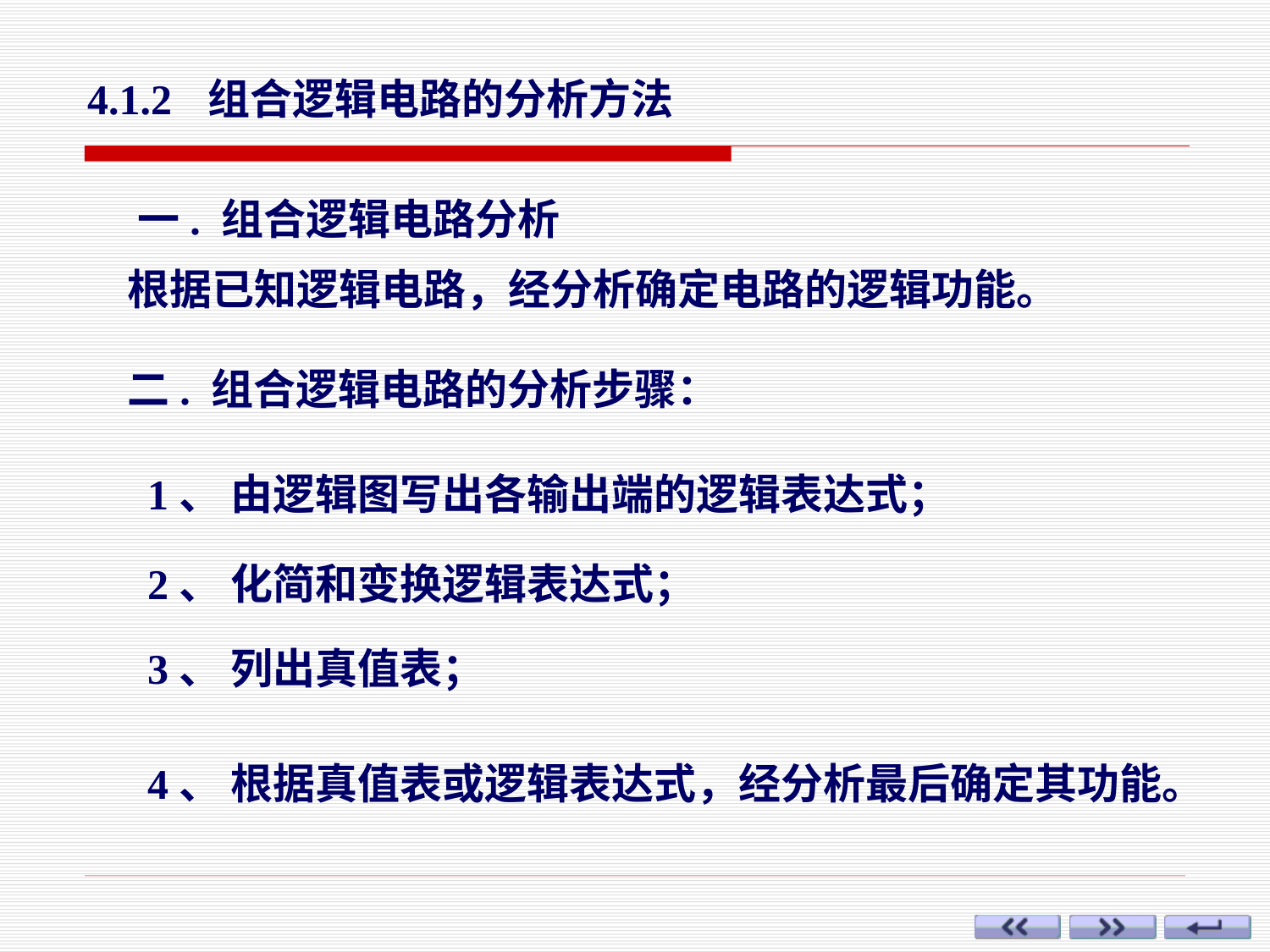

4.1.2 组合逻辑电路的分析方法
一. 组合逻辑电路分析
根据已知逻辑电路，经分析确定电路的逻辑功能。
二. 组合逻辑电路的分析步骤：
1、 由逻辑图写出各输出端的逻辑表达式；
2、 化简和变换逻辑表达式；
3、 列出真值表；
4、 根据真值表或逻辑表达式，经分析最后确定其功能。